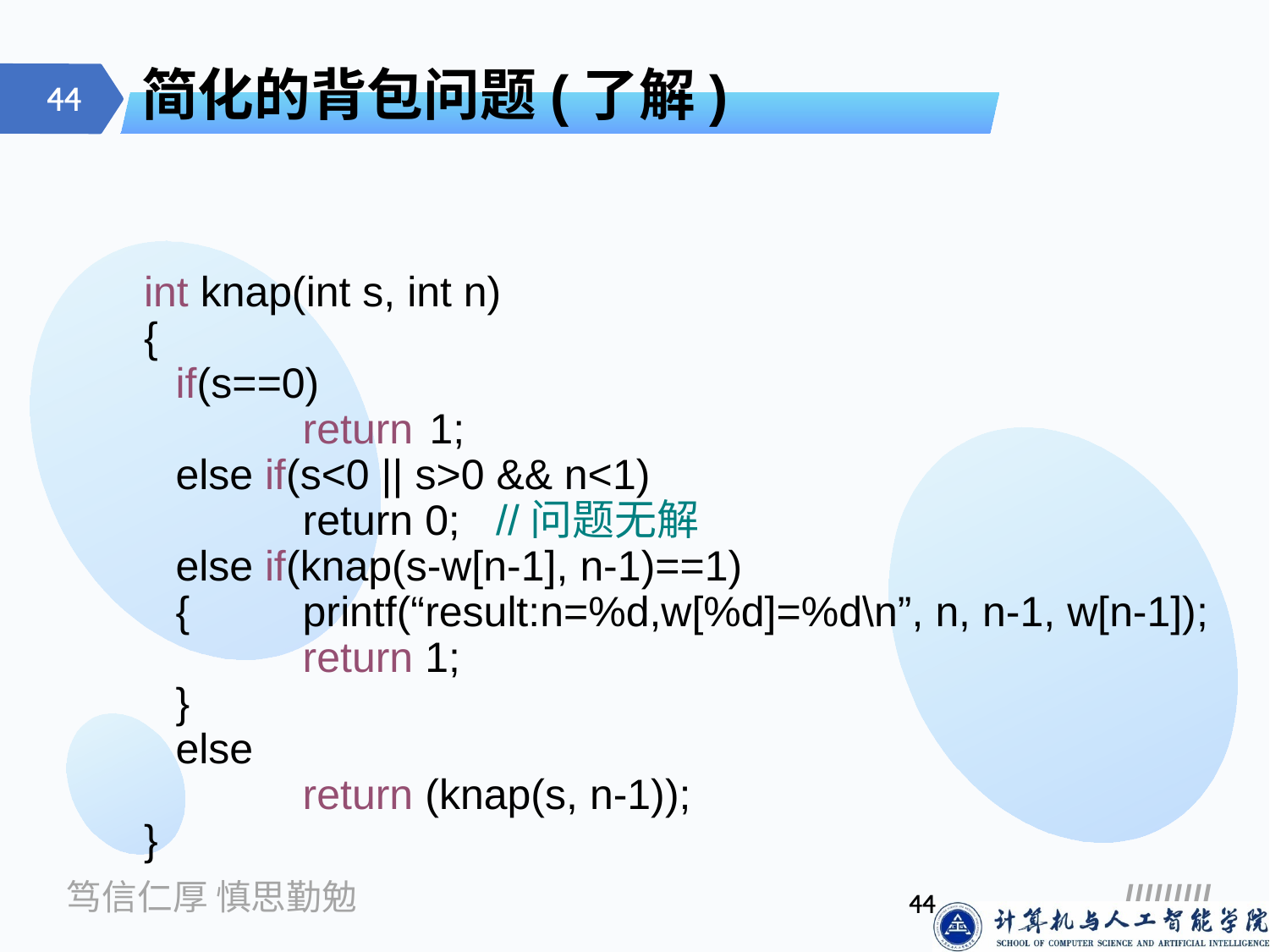

# 简化的背包问题(了解)
int knap(int s, int n)
{
	if(s==0)
		return	1;
	else if(s<0 || s>0 && n<1)
		return 0;   //问题无解
	else if(knap(s-w[n-1], n-1)==1)
	{	printf(“result:n=%d,w[%d]=%d\n”, n, n-1, w[n-1]);
		return 1;
	}
	else
		return (knap(s, n-1));
}
44